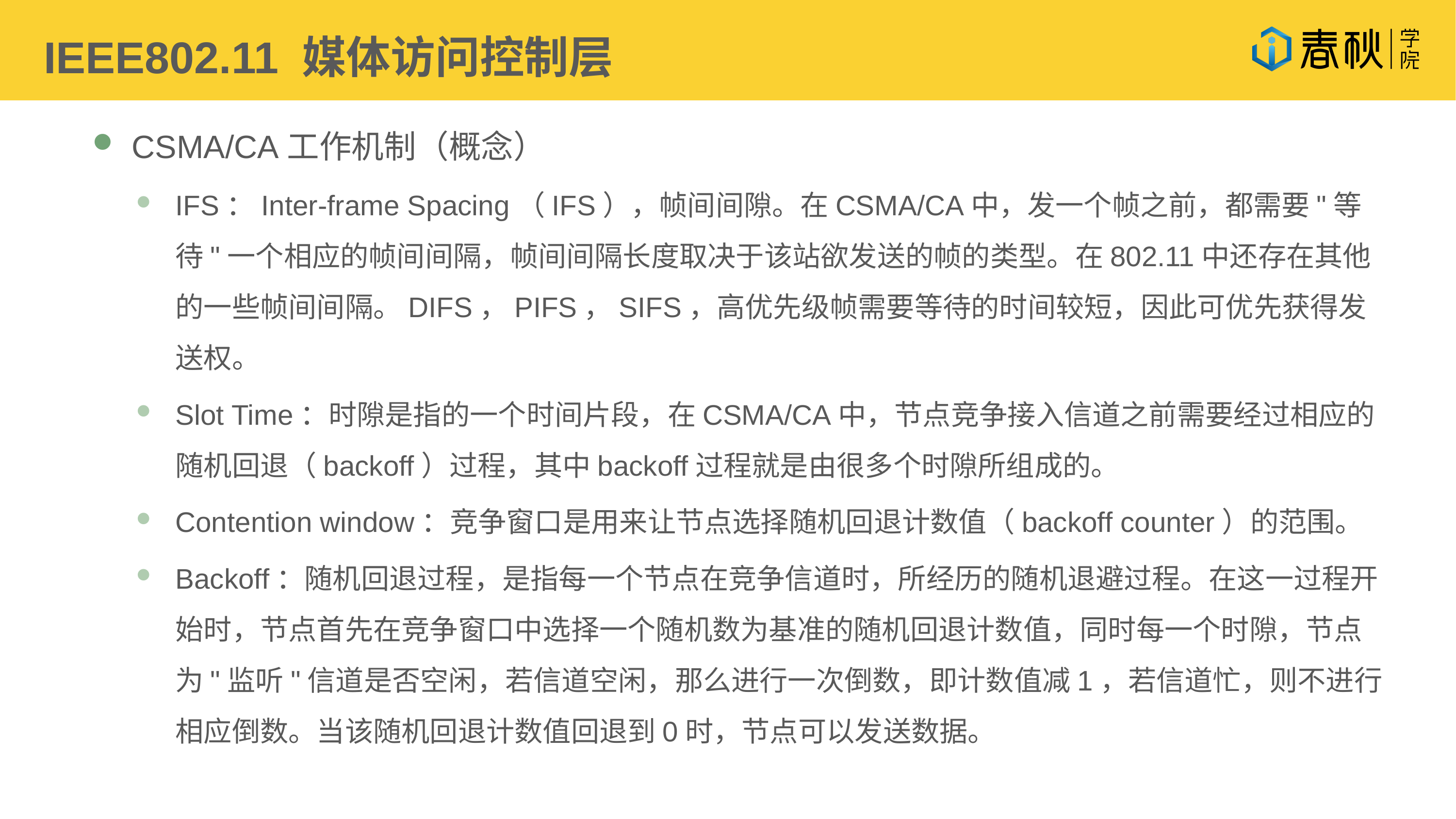

IEEE802.11 媒体访问控制层
CSMA/CA工作机制（概念）
IFS：Inter-frame Spacing（IFS），帧间间隙。在CSMA/CA中，发一个帧之前，都需要"等待"一个相应的帧间间隔，帧间间隔长度取决于该站欲发送的帧的类型。在802.11中还存在其他的一些帧间间隔。DIFS，PIFS，SIFS，高优先级帧需要等待的时间较短，因此可优先获得发送权。
Slot Time：时隙是指的一个时间片段，在CSMA/CA中，节点竞争接入信道之前需要经过相应的随机回退（backoff）过程，其中backoff过程就是由很多个时隙所组成的。
Contention window：竞争窗口是用来让节点选择随机回退计数值（backoff counter）的范围。
Backoff：随机回退过程，是指每一个节点在竞争信道时，所经历的随机退避过程。在这一过程开始时，节点首先在竞争窗口中选择一个随机数为基准的随机回退计数值，同时每一个时隙，节点为"监听"信道是否空闲，若信道空闲，那么进行一次倒数，即计数值减1，若信道忙，则不进行相应倒数。当该随机回退计数值回退到0时，节点可以发送数据。